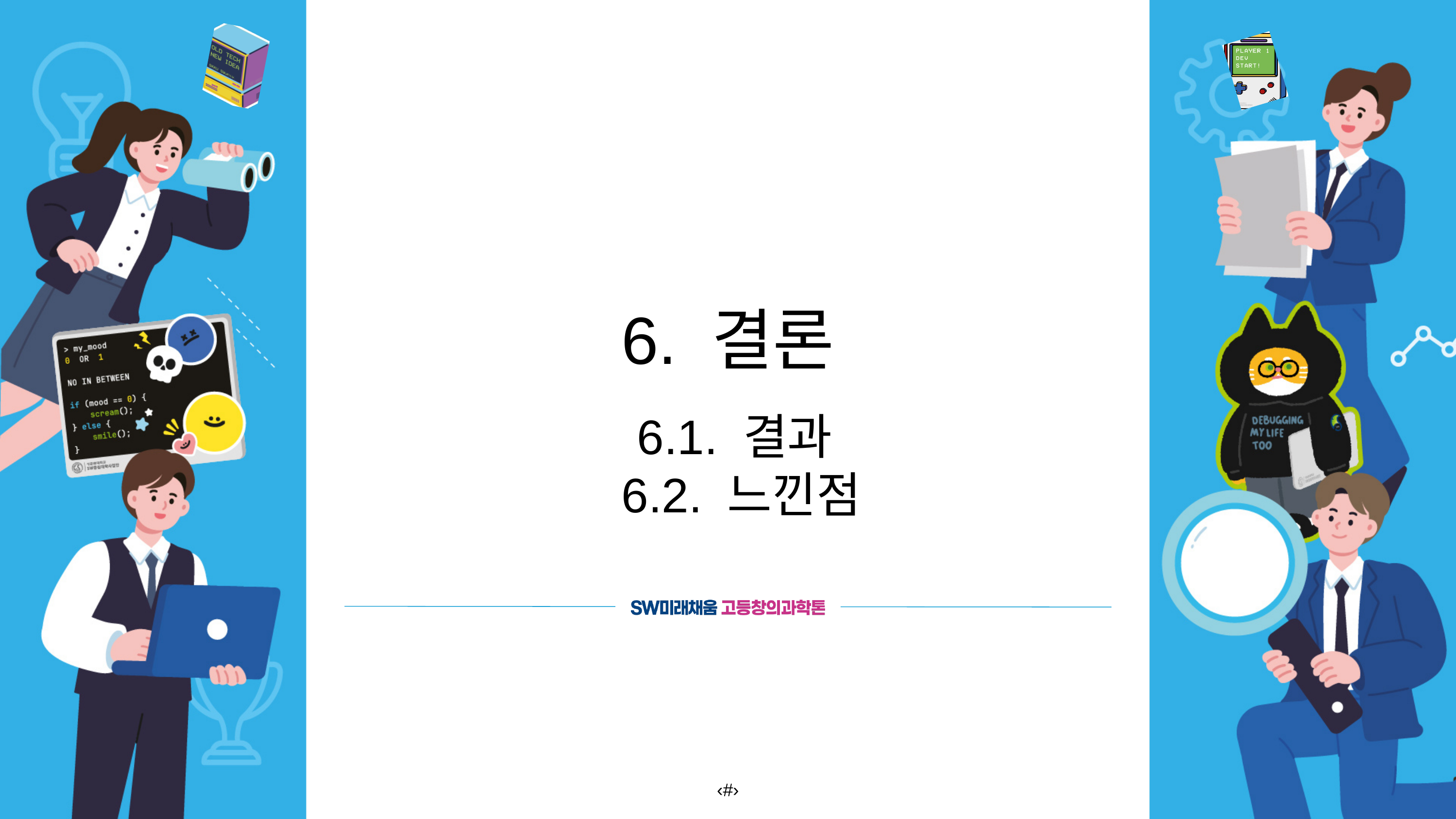

6. 결론
 6.1. 결과
  6.2. 느낀점

‹#›